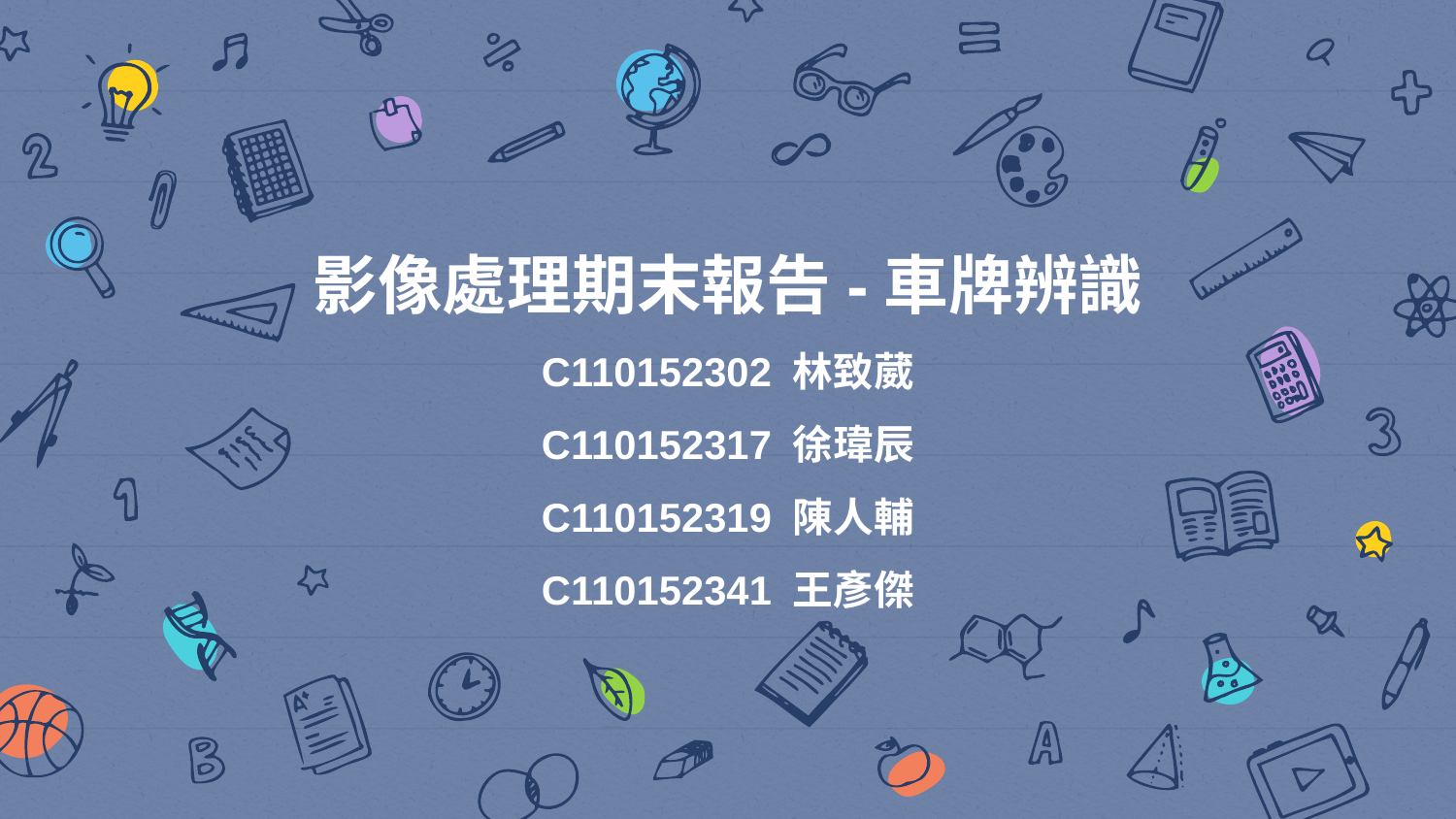

# 影像處理期末報告-車牌辨識 C110152302 林致葳 C110152317 徐瑋辰 C110152319 陳人輔 C110152341 王彥傑